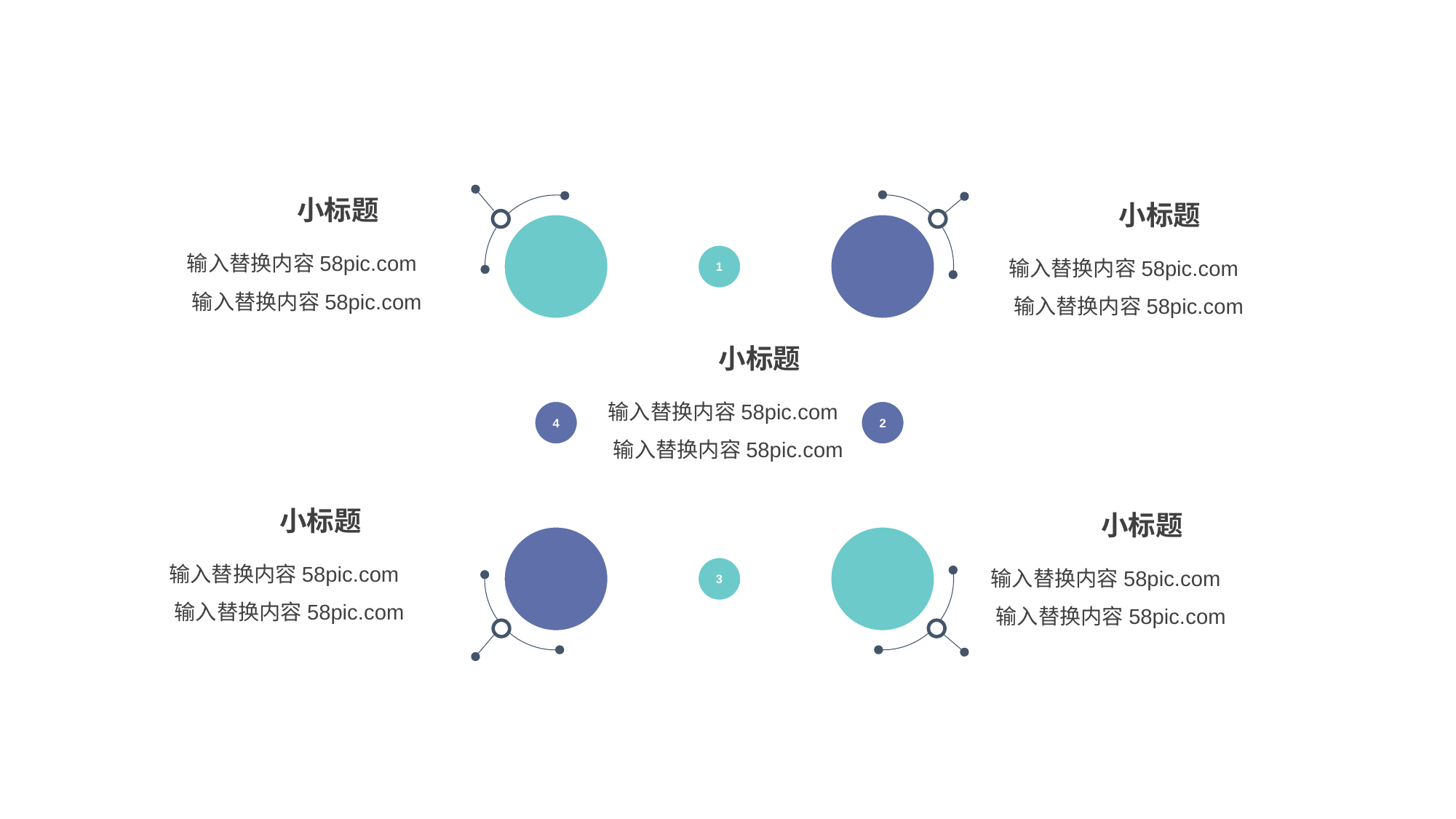

小标题

小标题

输入替换内容58pic.com输入替换内容58pic.com
输入替换内容58pic.com输入替换内容58pic.com
1
4
2
3
小标题
输入替换内容58pic.com输入替换内容58pic.com
小标题
小标题

输入替换内容58pic.com输入替换内容58pic.com
输入替换内容58pic.com输入替换内容58pic.com